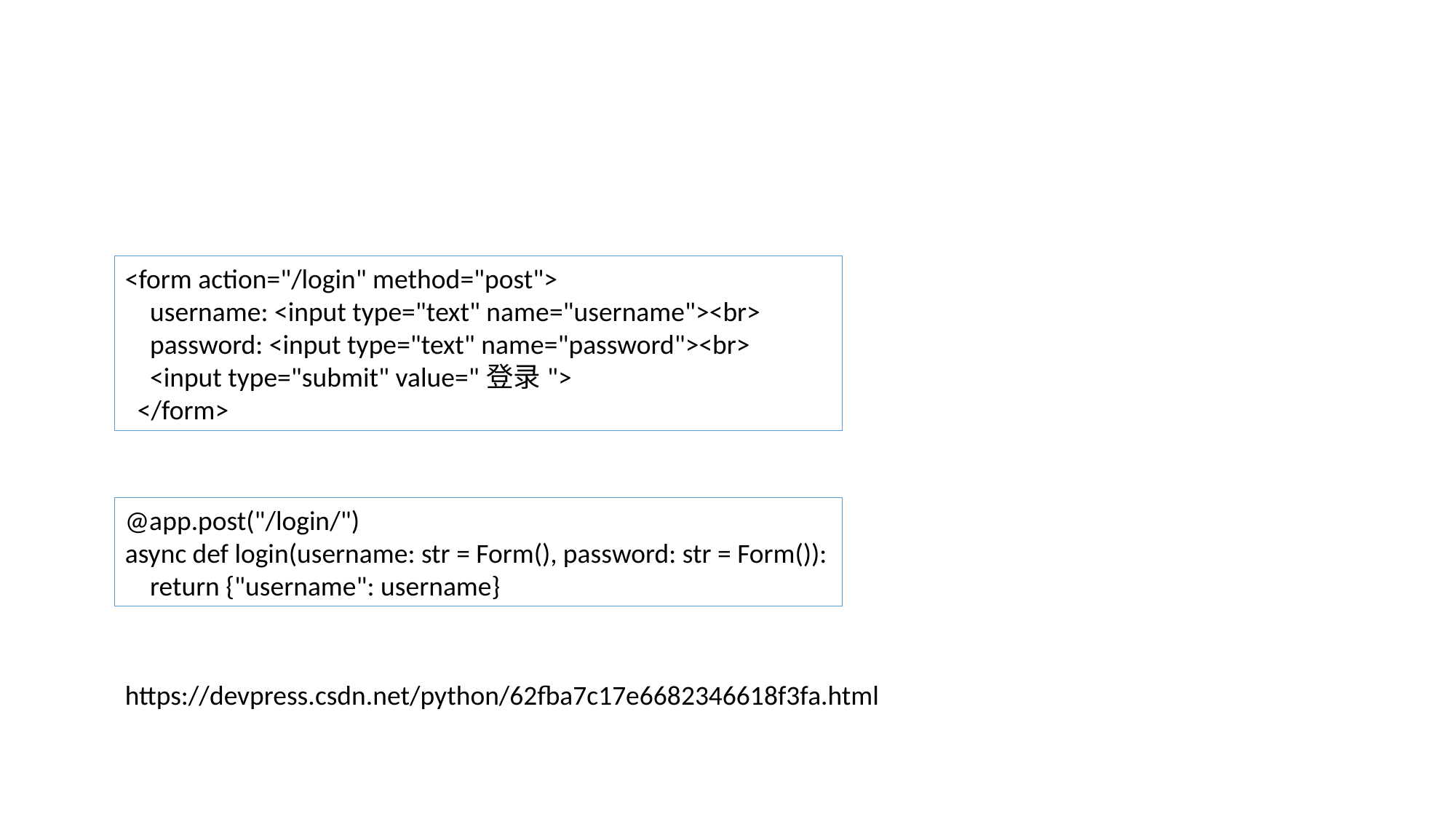

#
<form action="/login" method="post">
    username: <input type="text" name="username"><br>
    password: <input type="text" name="password"><br>
    <input type="submit" value="登录">
  </form>
@app.post("/login/")
async def login(username: str = Form(), password: str = Form()):
    return {"username": username}
https://devpress.csdn.net/python/62fba7c17e6682346618f3fa.html